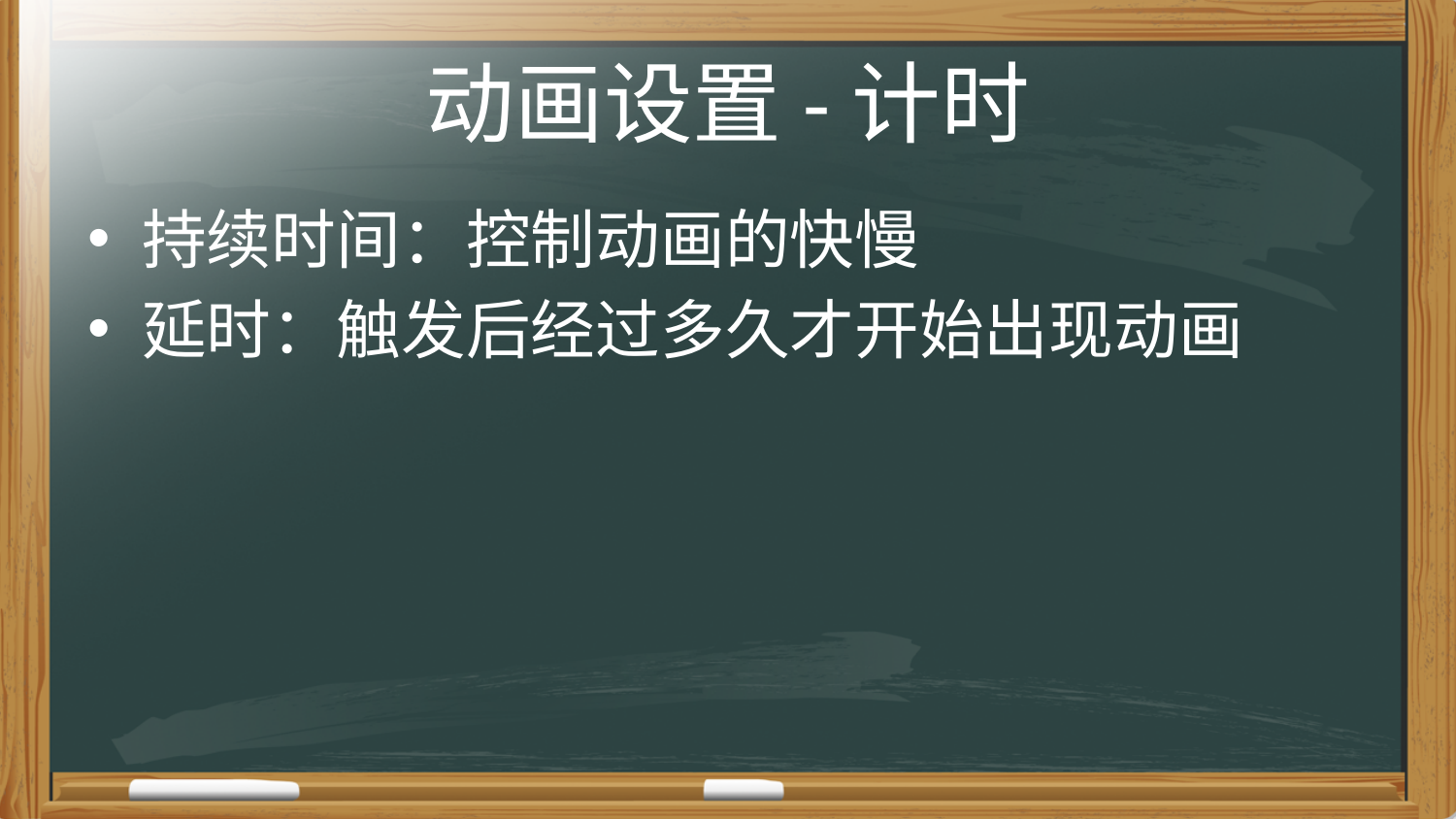

# 动画设置-计时
持续时间：控制动画的快慢
延时：触发后经过多久才开始出现动画